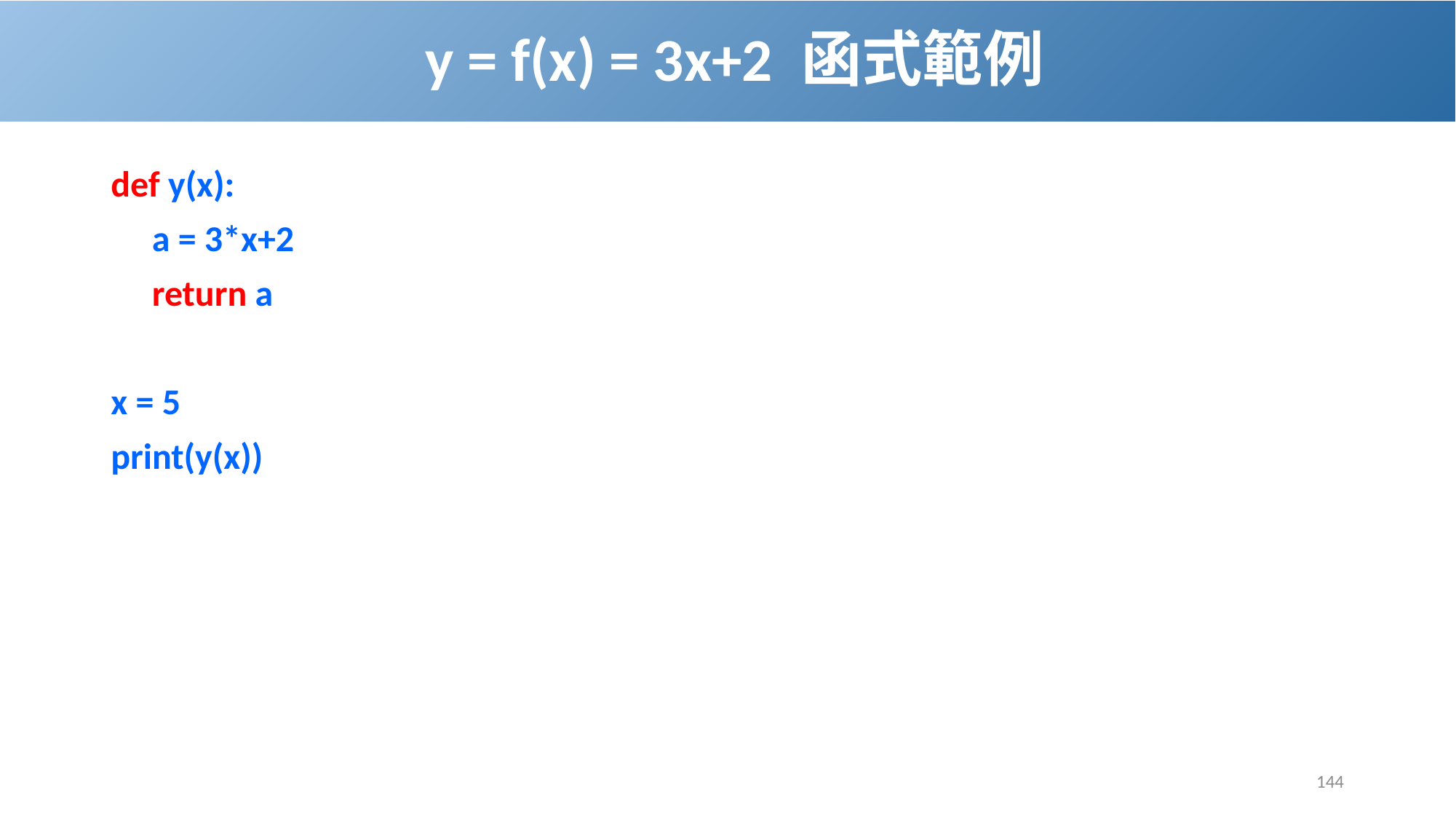

# y = f(x) = 3x+2 函式範例
def y(x):
     a = 3*x+2
     return a

x = 5
print(y(x))
144